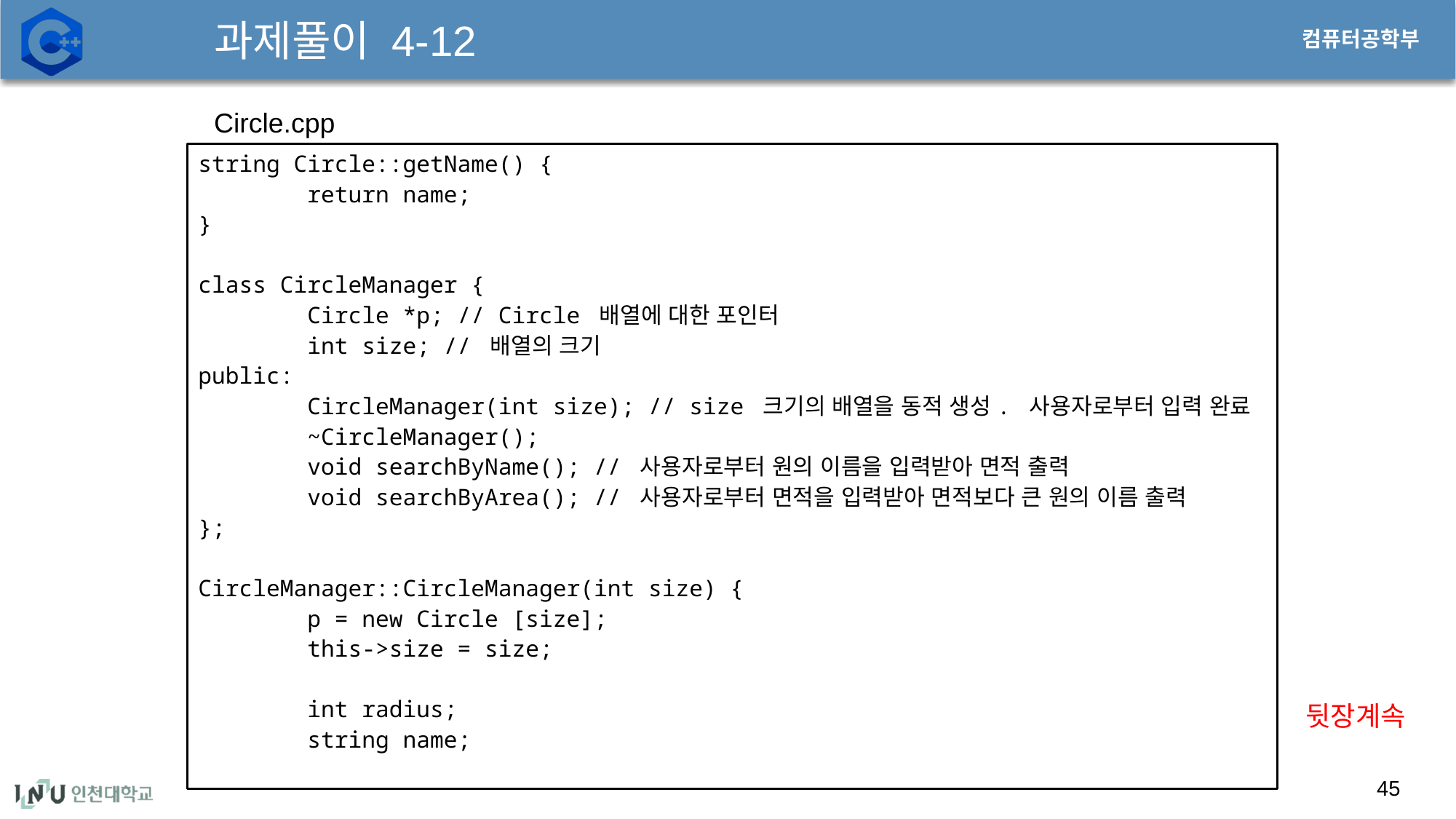

# 과제풀이 4-12
Circle.cpp
string Circle::getName() {
	return name;
}

class CircleManager {
	Circle *p; // Circle 배열에 대한 포인터
	int size; // 배열의 크기
public:
	CircleManager(int size); // size 크기의 배열을 동적 생성. 사용자로부터 입력 완료
	~CircleManager();
	void searchByName(); // 사용자로부터 원의 이름을 입력받아 면적 출력
	void searchByArea(); // 사용자로부터 면적을 입력받아 면적보다 큰 원의 이름 출력
};

CircleManager::CircleManager(int size) {
	p = new Circle [size];
	this->size = size;

	int radius;
	string name;

뒷장계속